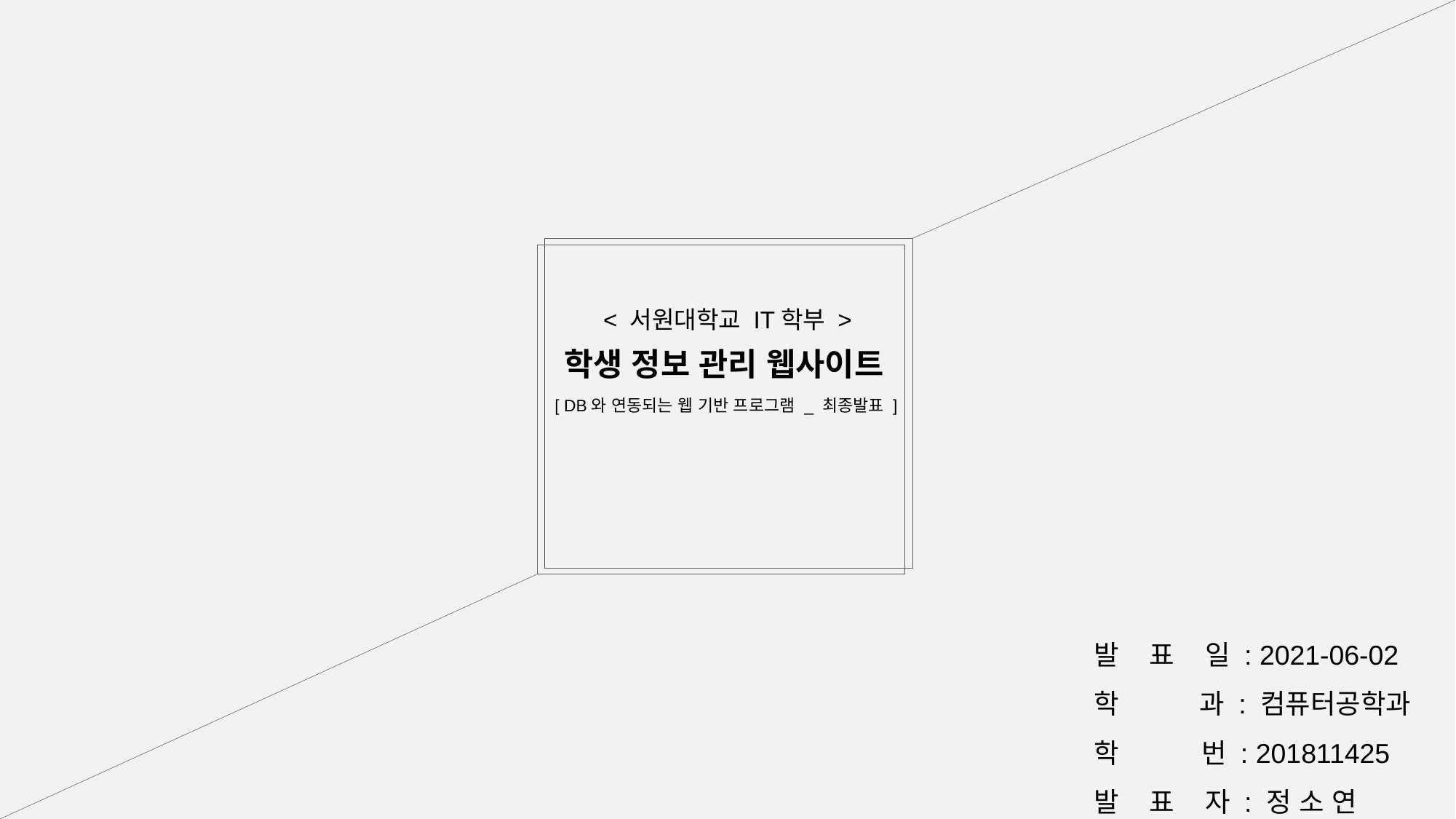

< 서원대학교 IT학부 >
학생 정보 관리 웹사이트
[ DB와 연동되는 웹 기반 프로그램 _ 최종발표 ]

발    표    일 : 2021-06-02
학           과 : 컴퓨터공학과
학           번 : 201811425
발    표    자 : 정 소 연